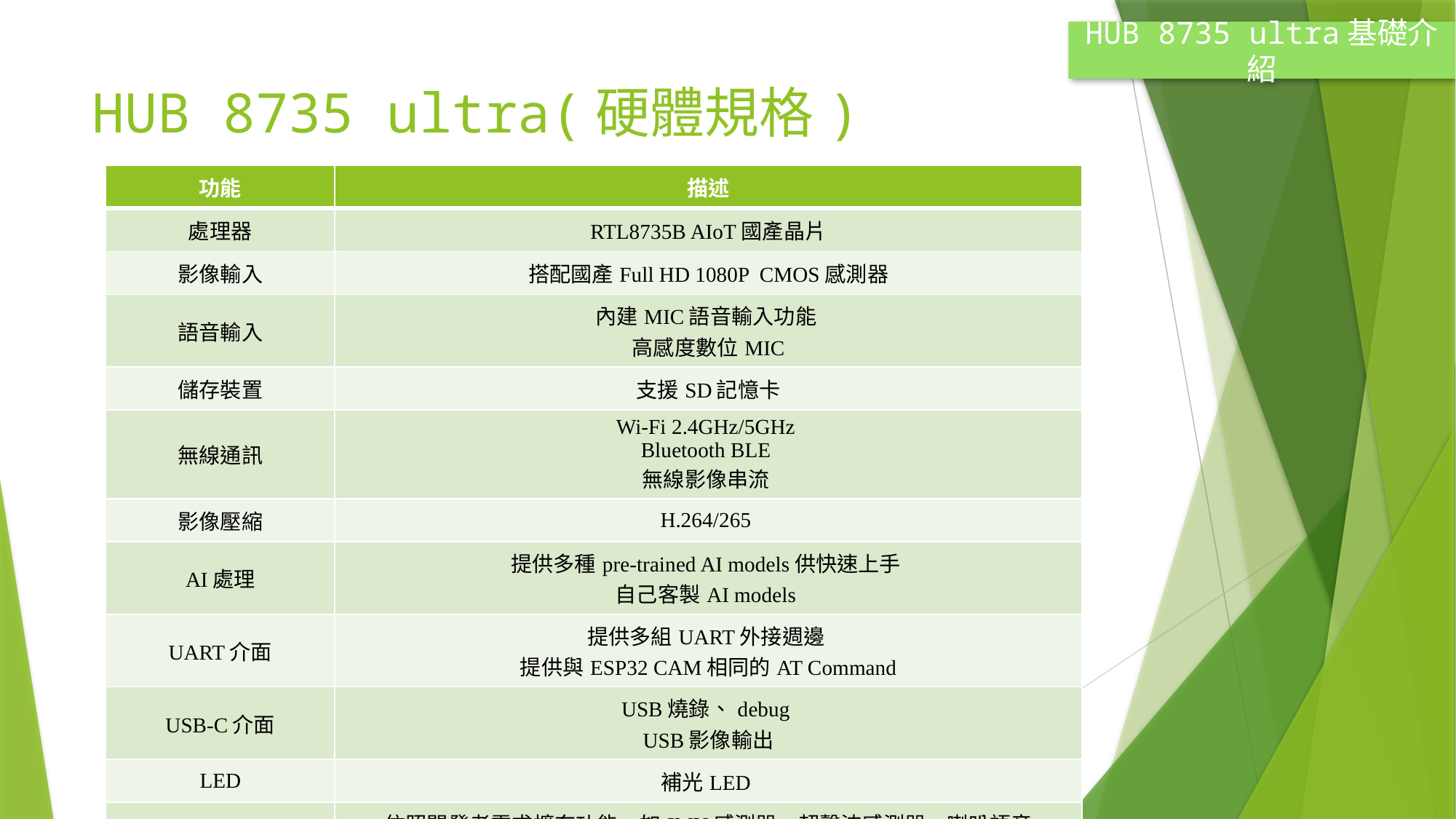

HUB 8735 ultra基礎介紹
# HUB 8735 ultra(硬體規格)
| 功能 | 描述 |
| --- | --- |
| 處理器 | RTL8735B AIoT國產晶片 |
| 影像輸入 | 搭配國產Full HD 1080P CMOS感測器 |
| 語音輸入 | 內建MIC語音輸入功能 高感度數位MIC |
| 儲存裝置 | 支援SD記憶卡 |
| 無線通訊 | Wi-Fi 2.4GHz/5GHz Bluetooth BLE 無線影像串流 |
| 影像壓縮 | H.264/265 |
| AI處理 | 提供多種pre-trained AI models供快速上手 自己客製AI models |
| UART介面 | 提供多組UART外接週邊 提供與ESP32 CAM相同的AT Command |
| USB-C介面 | USB燒錄、debug USB影像輸出 |
| LED | 補光LED |
| I/O擴充版 | 依照開發者需求擴充功能，如IMU感測器、超聲波感測器、喇叭語音 輸出、溫度、震動、濕度等功能 |